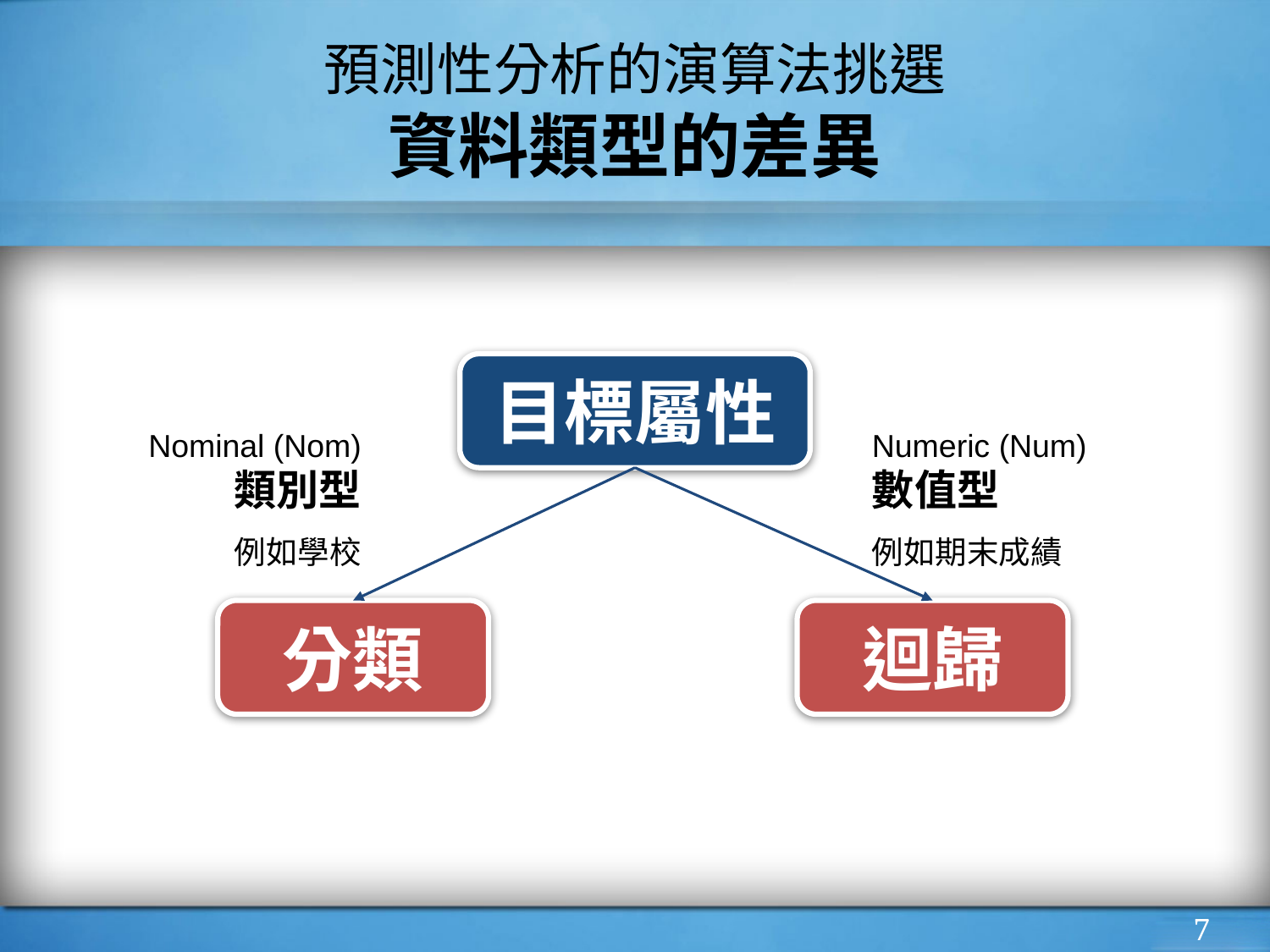

# 預測性分析的演算法挑選
資料類型的差異
目標屬性
Nominal (Nom)
類別型
例如學校
Numeric (Num)
數值型
例如期末成績
分類
迴歸
7